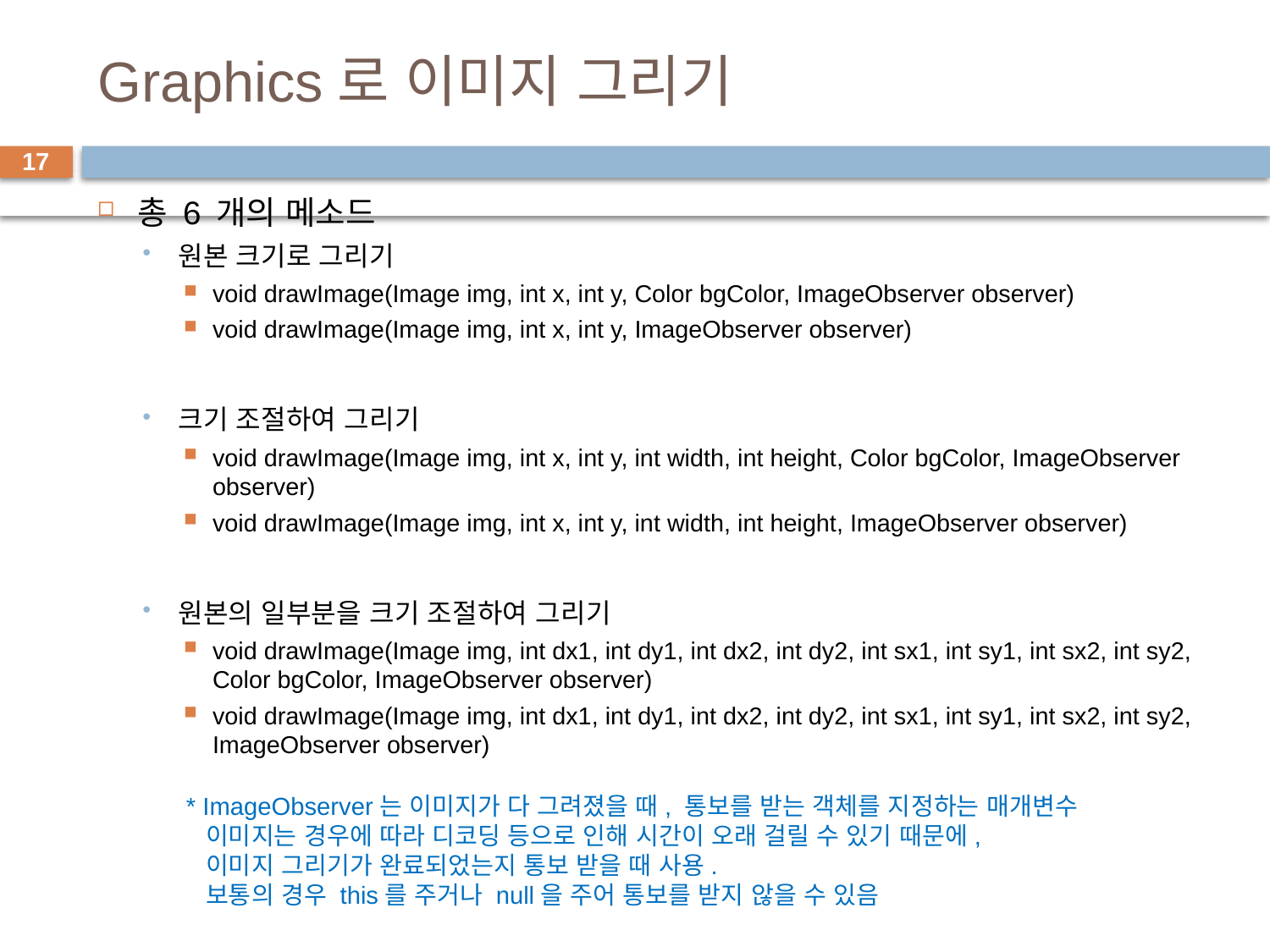

# Graphics로 이미지 그리기
17
총 6 개의 메소드
원본 크기로 그리기
void drawImage(Image img, int x, int y, Color bgColor, ImageObserver observer)
void drawImage(Image img, int x, int y, ImageObserver observer)

크기 조절하여 그리기
void drawImage(Image img, int x, int y, int width, int height, Color bgColor, ImageObserver observer)
void drawImage(Image img, int x, int y, int width, int height, ImageObserver observer)

원본의 일부분을 크기 조절하여 그리기
void drawImage(Image img, int dx1, int dy1, int dx2, int dy2, int sx1, int sy1, int sx2, int sy2, Color bgColor, ImageObserver observer)
void drawImage(Image img, int dx1, int dy1, int dx2, int dy2, int sx1, int sy1, int sx2, int sy2, ImageObserver observer)

* ImageObserver는 이미지가 다 그려졌을 때, 통보를 받는 객체를 지정하는 매개변수
  이미지는 경우에 따라 디코딩 등으로 인해 시간이 오래 걸릴 수 있기 때문에,
  이미지 그리기가 완료되었는지 통보 받을 때 사용.
  보통의 경우 this를 주거나 null을 주어 통보를 받지 않을 수 있음